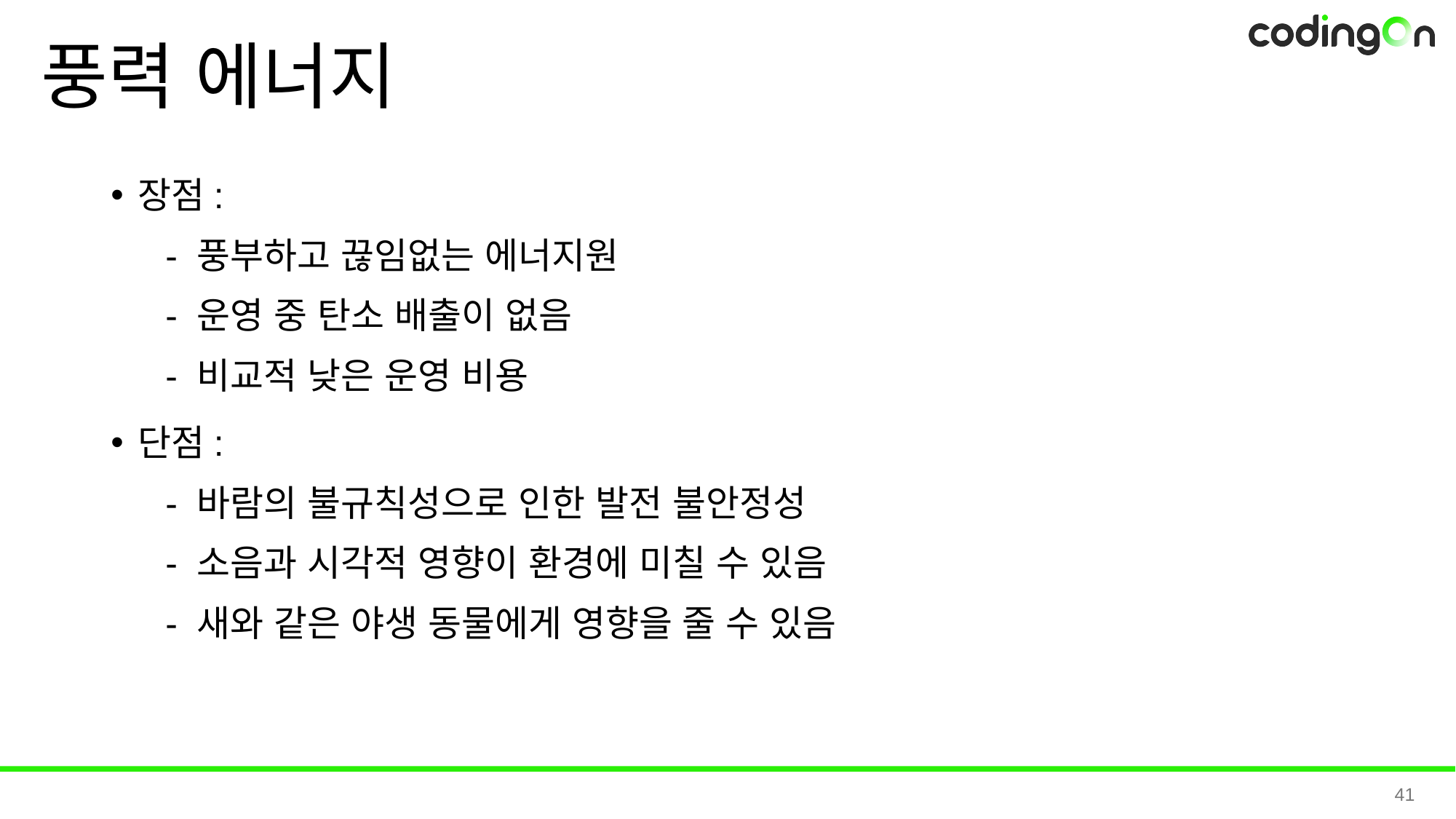

# 풍력 에너지
장점:
- 풍부하고 끊임없는 에너지원
- 운영 중 탄소 배출이 없음
- 비교적 낮은 운영 비용
단점:
- 바람의 불규칙성으로 인한 발전 불안정성
- 소음과 시각적 영향이 환경에 미칠 수 있음
- 새와 같은 야생 동물에게 영향을 줄 수 있음
41